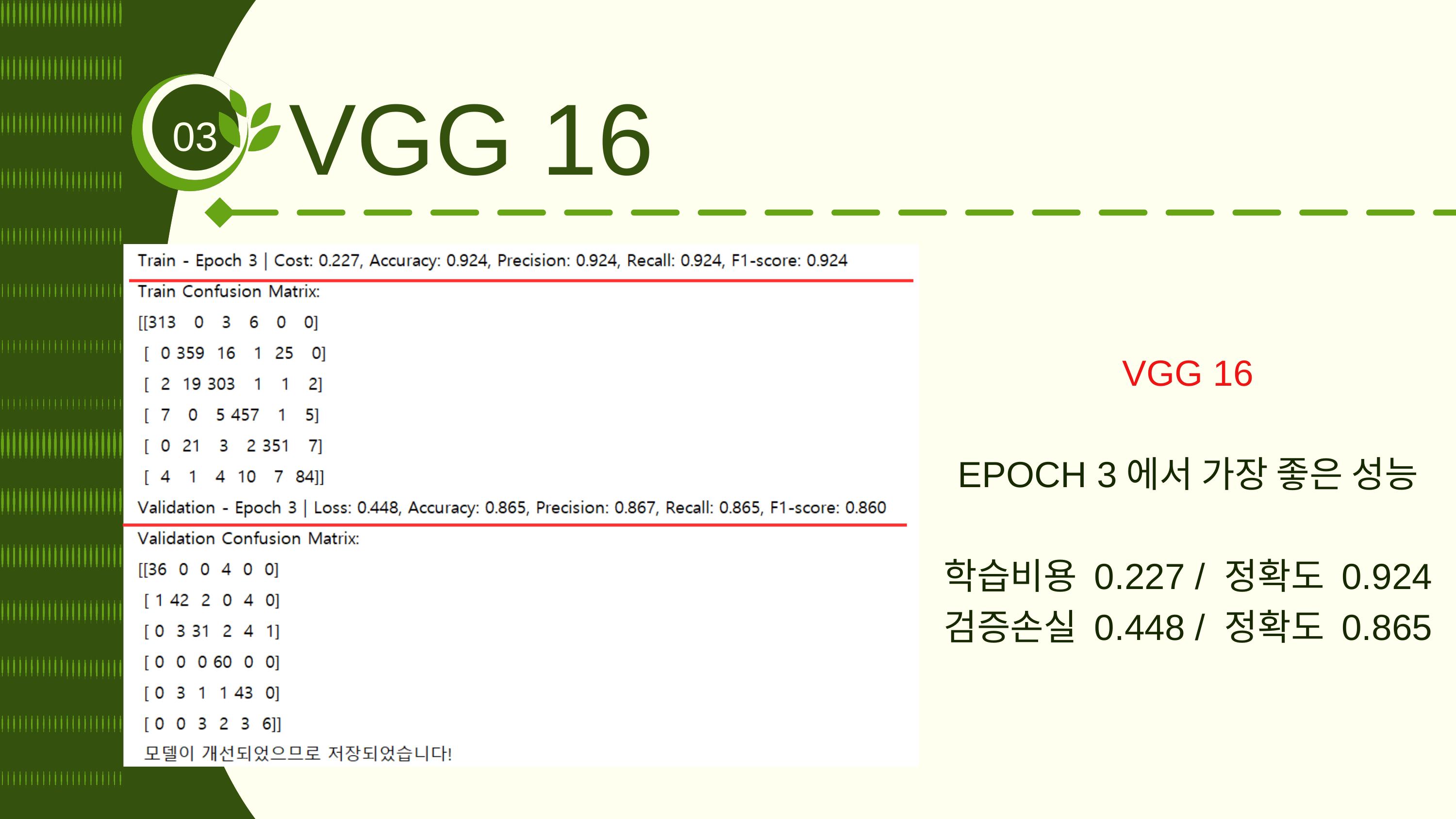

VGG 16

03

VGG 16

EPOCH 3에서 가장 좋은 성능

학습비용 0.227 / 정확도 0.924
검증손실 0.448 / 정확도 0.865